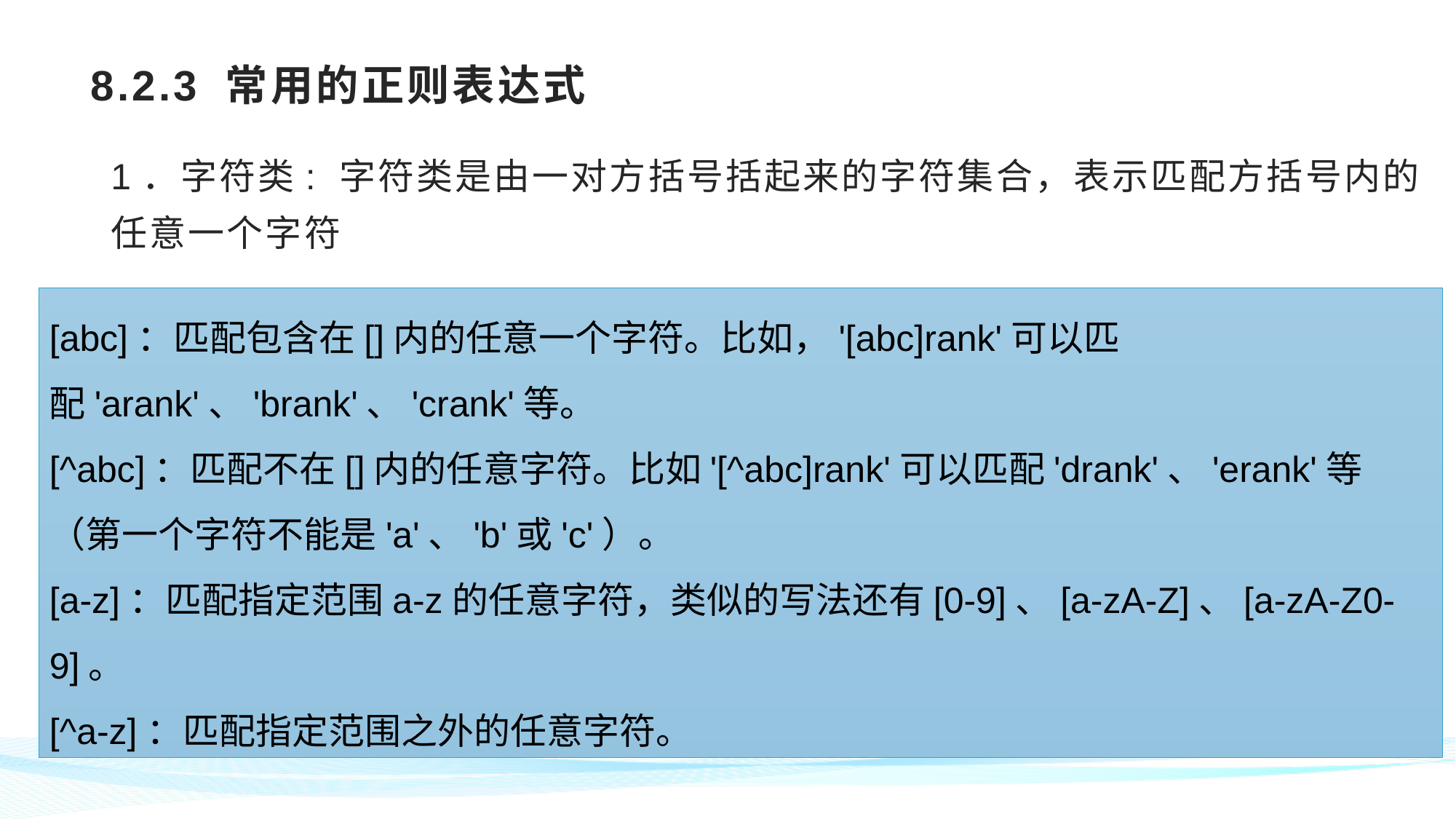

# 8.2.3 常用的正则表达式
1．字符类: 字符类是由一对方括号括起来的字符集合，表示匹配方括号内的任意一个字符
[abc]：匹配包含在[]内的任意一个字符。比如，'[abc]rank'可以匹配'arank'、'brank'、'crank'等。
[^abc]：匹配不在[]内的任意字符。比如'[^abc]rank'可以匹配'drank'、'erank'等（第一个字符不能是'a'、'b'或'c'）。
[a-z]：匹配指定范围a-z的任意字符，类似的写法还有[0-9]、[a-zA-Z]、[a-zA-Z0-9]。
[^a-z]：匹配指定范围之外的任意字符。